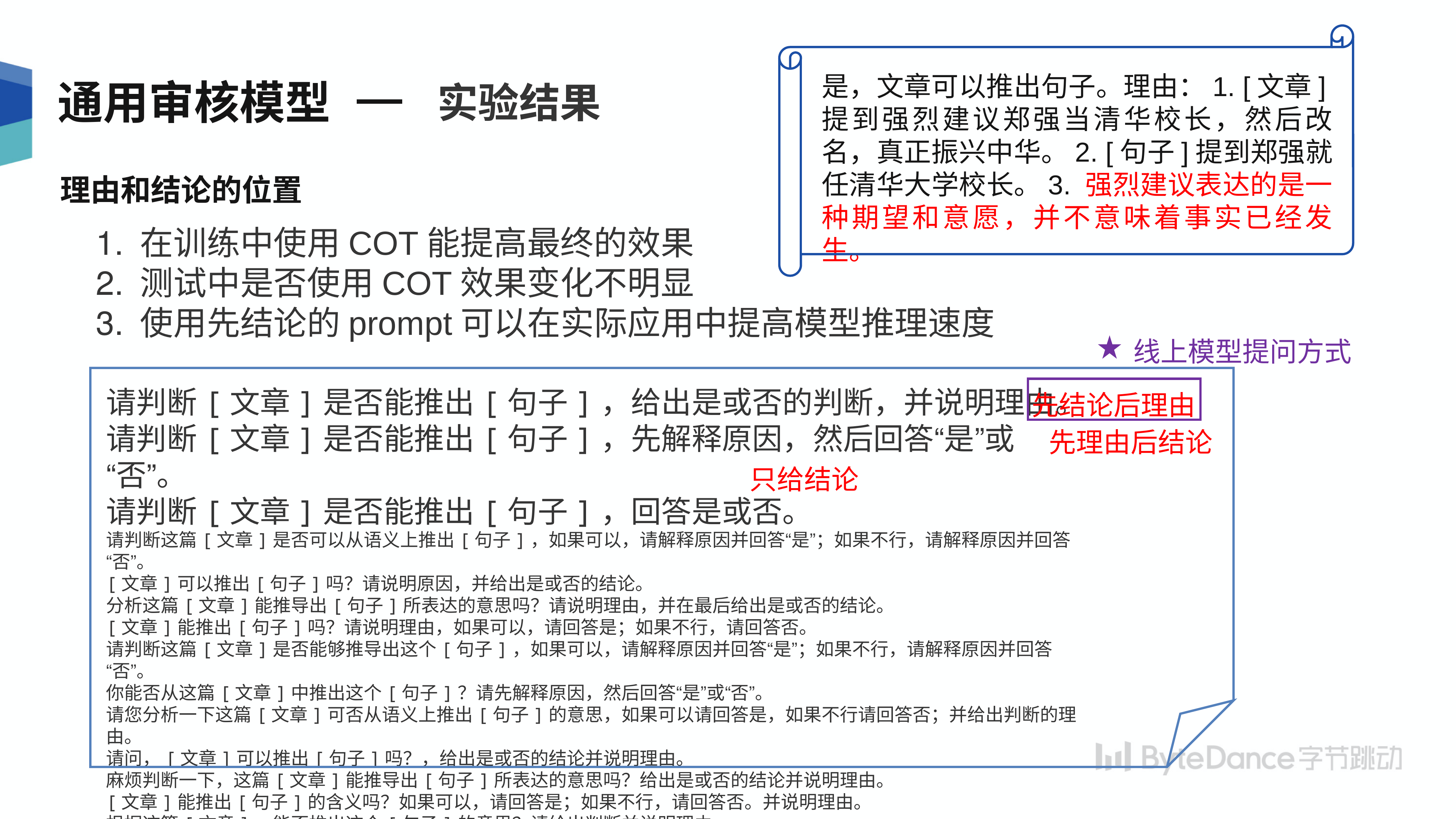

是，文章可以推出句子。理由：1. [文章]提到强烈建议郑强当清华校长，然后改名，真正振兴中华。2. [句子]提到郑强就任清华大学校长。3. 强烈建议表达的是一种期望和意愿，并不意味着事实已经发生。
实验结果
通用审核模型
理由和结论的位置
在训练中使用COT能提高最终的效果
测试中是否使用COT效果变化不明显
使用先结论的prompt可以在实际应用中提高模型推理速度
线上模型提问方式

请判断[文章]是否能推出[句子]，给出是或否的判断，并说明理由。
请判断[文章]是否能推出[句子]，先解释原因，然后回答“是”或“否”。
请判断[文章]是否能推出[句子]，回答是或否。
请判断这篇[文章]是否可以从语义上推出[句子]，如果可以，请解释原因并回答“是”；如果不行，请解释原因并回答“否”。
[文章]可以推出[句子]吗？请说明原因，并给出是或否的结论。
分析这篇[文章]能推导出[句子]所表达的意思吗？请说明理由，并在最后给出是或否的结论。
[文章]能推出[句子]吗？请说明理由，如果可以，请回答是；如果不行，请回答否。
请判断这篇[文章]是否能够推导出这个[句子]，如果可以，请解释原因并回答“是”；如果不行，请解释原因并回答“否”。
你能否从这篇[文章]中推出这个[句子]？请先解释原因，然后回答“是”或“否”。
请您分析一下这篇[文章]可否从语义上推出[句子]的意思，如果可以请回答是，如果不行请回答否；并给出判断的理由。
请问，[文章]可以推出[句子]吗？，给出是或否的结论并说明理由。
麻烦判断一下，这篇[文章]能推导出[句子]所表达的意思吗？给出是或否的结论并说明理由。
[文章]能推出[句子]的含义吗？如果可以，请回答是；如果不行，请回答否。并说明理由。
根据这篇[文章]，能否推出这个[句子]的意思？请给出判断并说明理由。
这篇[文章]是否足以从语义上推出这个[句子]的含义？请回答是或否，并解释理由。
先结论后理由

先理由后结论
只给结论